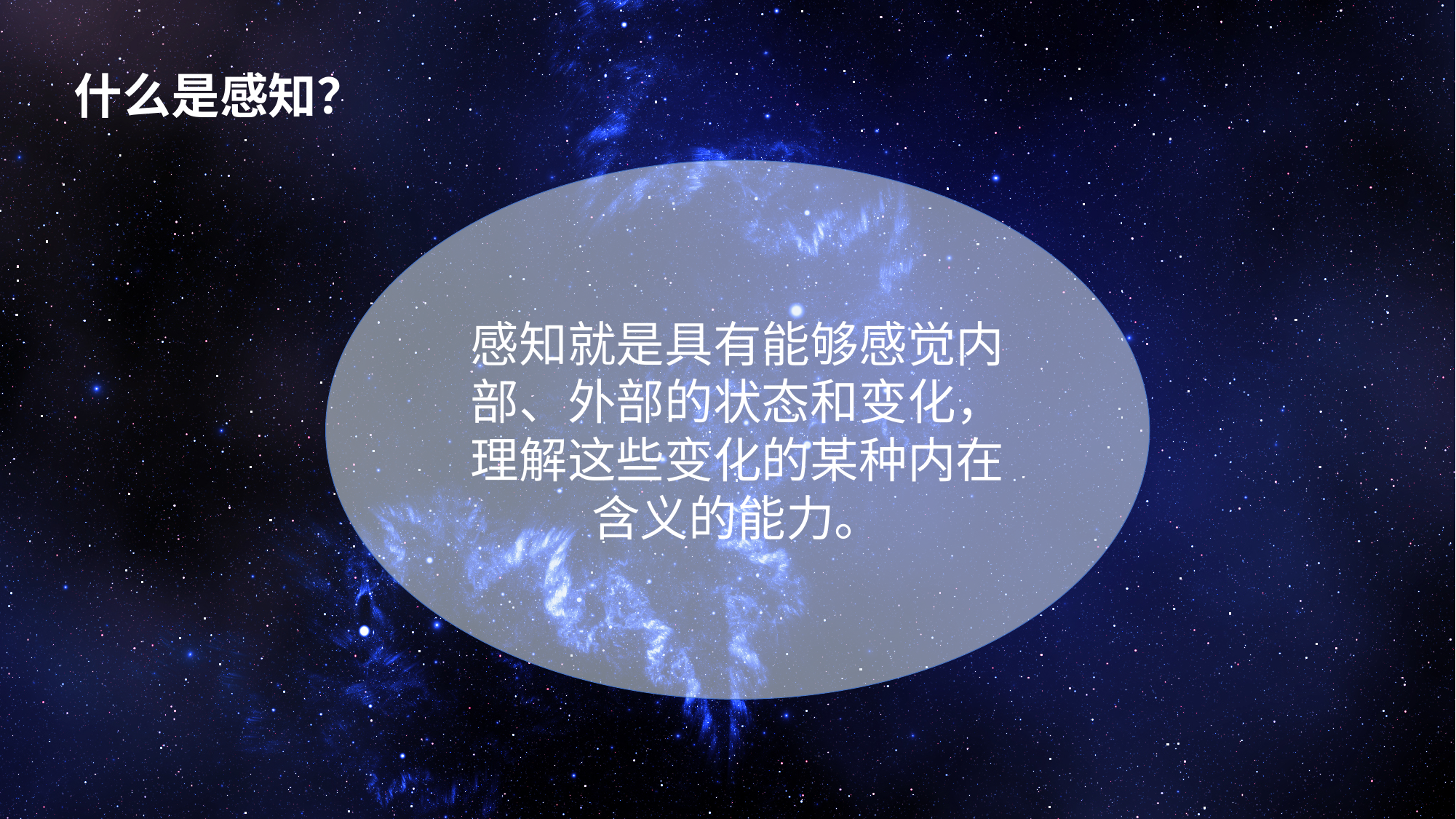

什么是感知？
感知就是具有能够感觉内部、外部的状态和变化，理解这些变化的某种内在含义的能力。